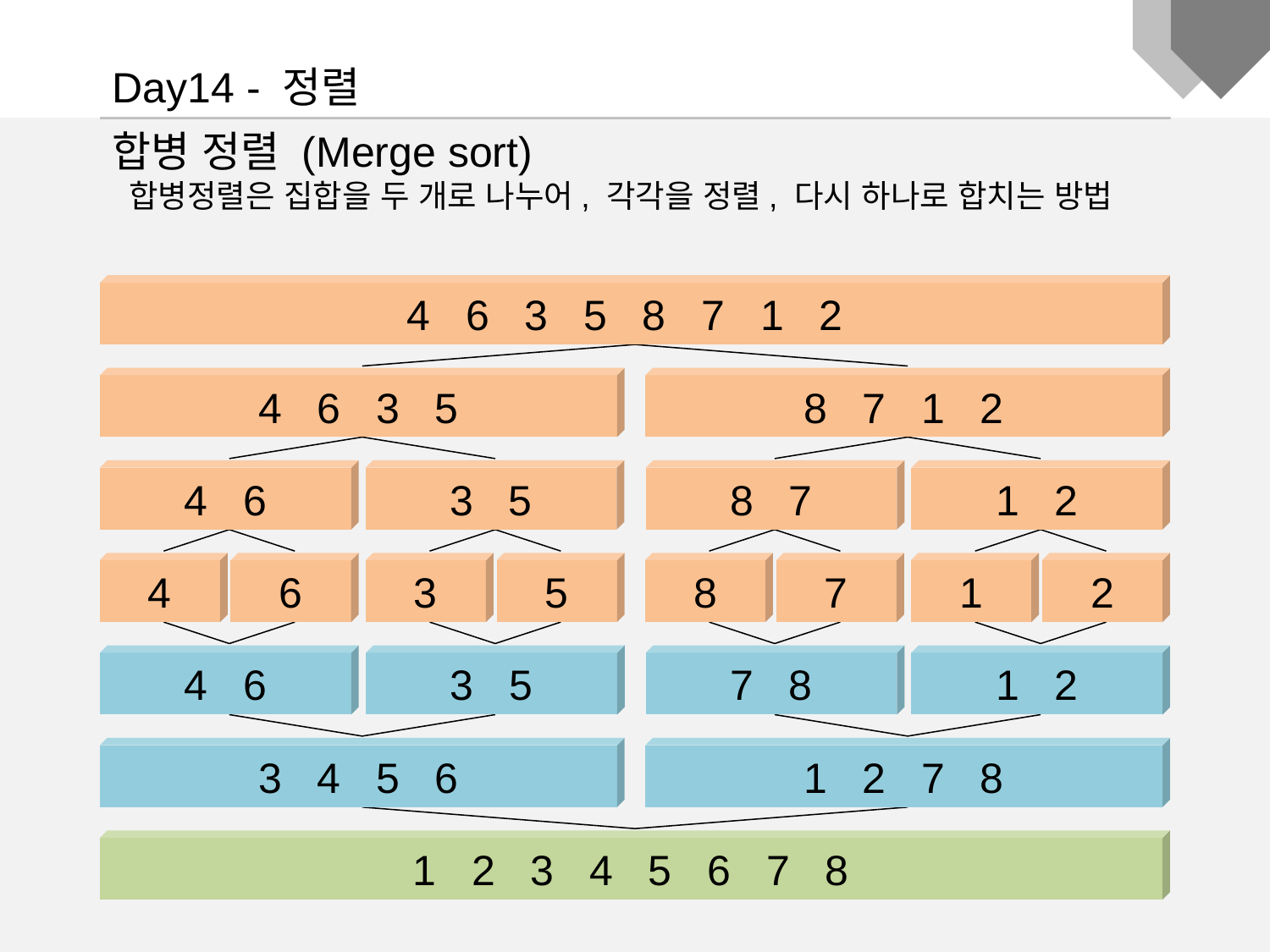

Day14 - 정렬
합병 정렬 (Merge sort)
 합병정렬은 집합을 두 개로 나누어, 각각을 정렬, 다시 하나로 합치는 방법
4   6   3   5   8   7   1   2
4   6   3   5
8   7   1   2
4   6
3   5
8   7
1   2
4
6
3
5
8
7
1
2
4   6
3   5
7   8
1   2
3   4   5   6
1   2   7   8
1   2   3   4   5   6   7   8